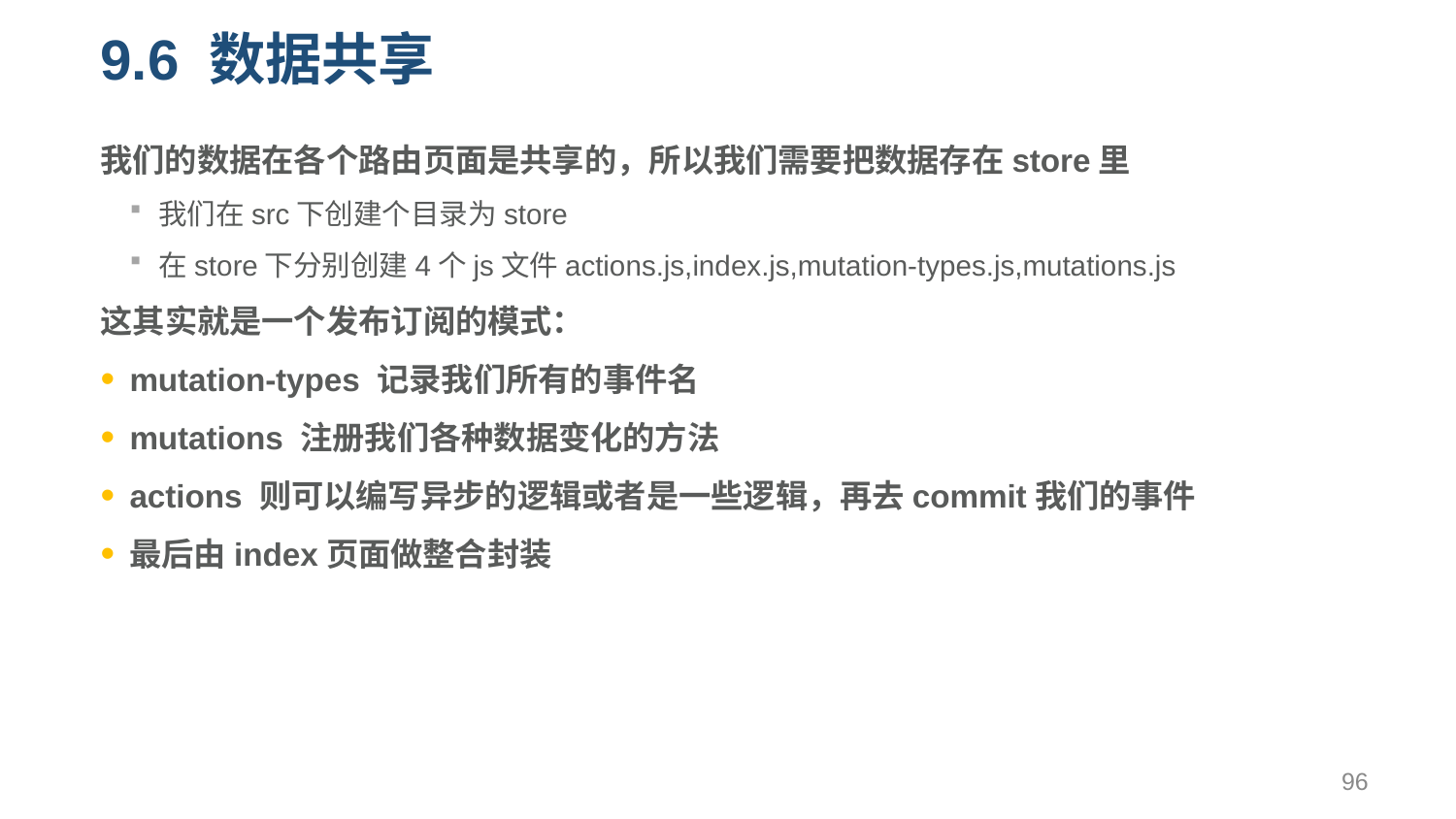

# 9.6 数据共享
我们的数据在各个路由页面是共享的，所以我们需要把数据存在store里
我们在src下创建个目录为store
在store下分别创建4个js文件actions.js,index.js,mutation-types.js,mutations.js
这其实就是一个发布订阅的模式：
mutation-types 记录我们所有的事件名
mutations 注册我们各种数据变化的方法
actions 则可以编写异步的逻辑或者是一些逻辑，再去commit我们的事件
最后由index页面做整合封装
96